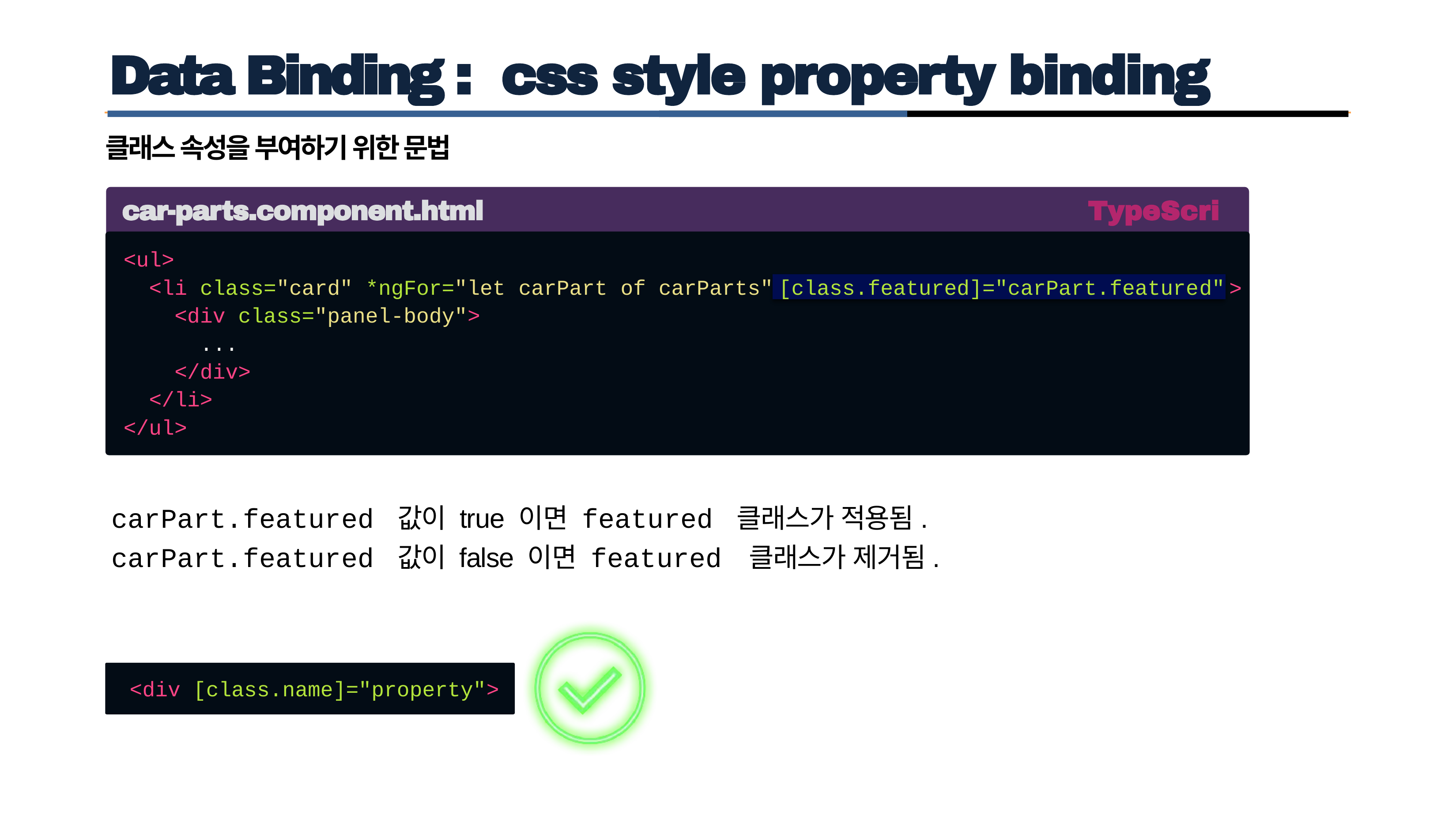

# Data Binding :  css style property binding
클래스 속성을 부여하기 위한 문법

car-parts.component.html
<ul>
<li class="card" *ngFor="let
<div class="panel-body">
...
</div>
</li>
</ul>
TypeScript

carPart
of carParts"
[class.featured]="carPart.featured"
>
carPart.featured 값이 true 이면 featured 클래스가 적용됨.
carPart.featured 값이 false 이면 featured  클래스가 제거됨.

<div
[class.name]="property">